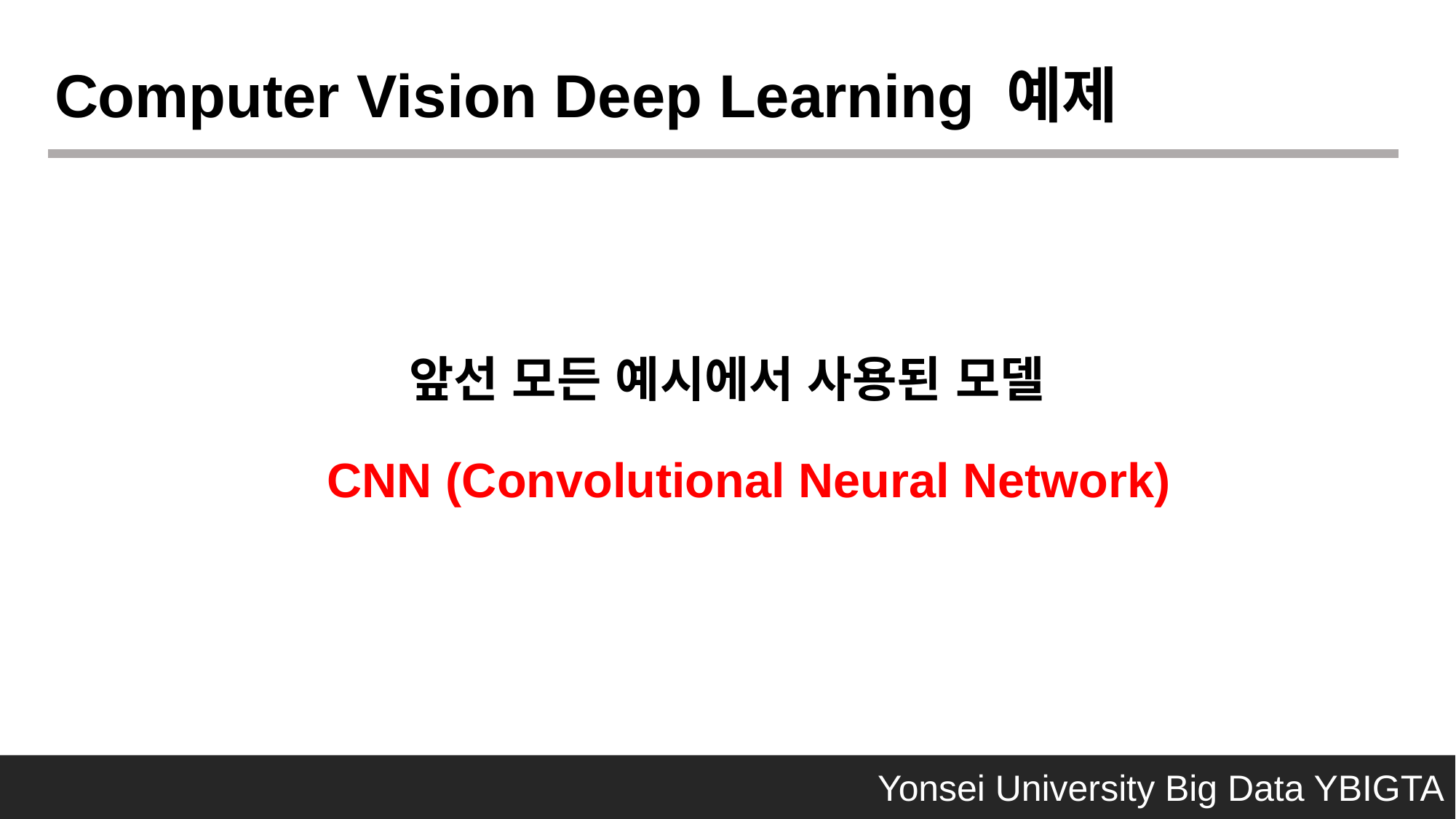

Computer Vision Deep Learning 예제
앞선 모든 예시에서 사용된 모델
CNN (Convolutional Neural Network)

 Yonsei University Big Data YBIGTA